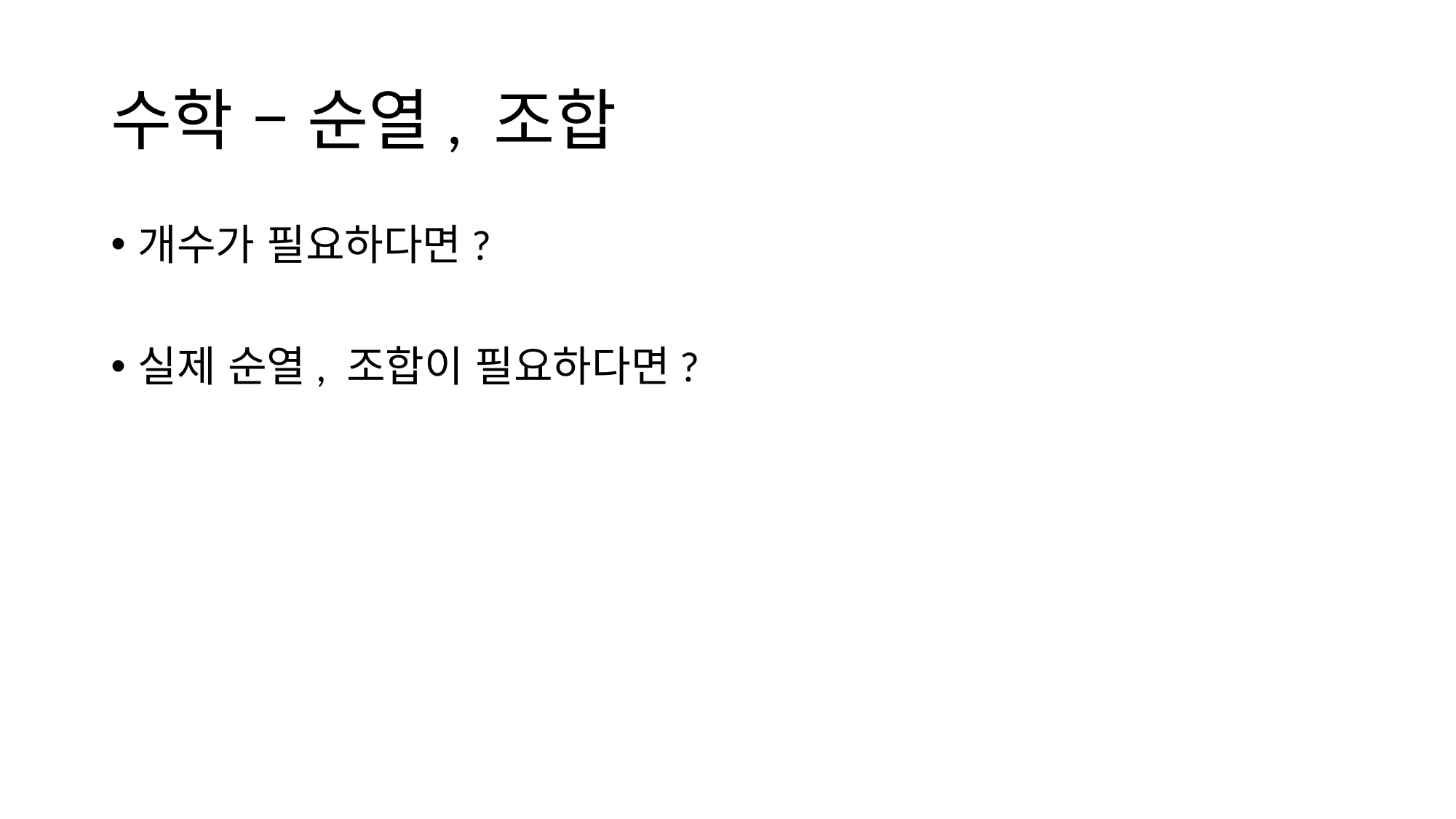

# 수학 – 순열, 조합
개수가 필요하다면?

실제 순열, 조합이 필요하다면?